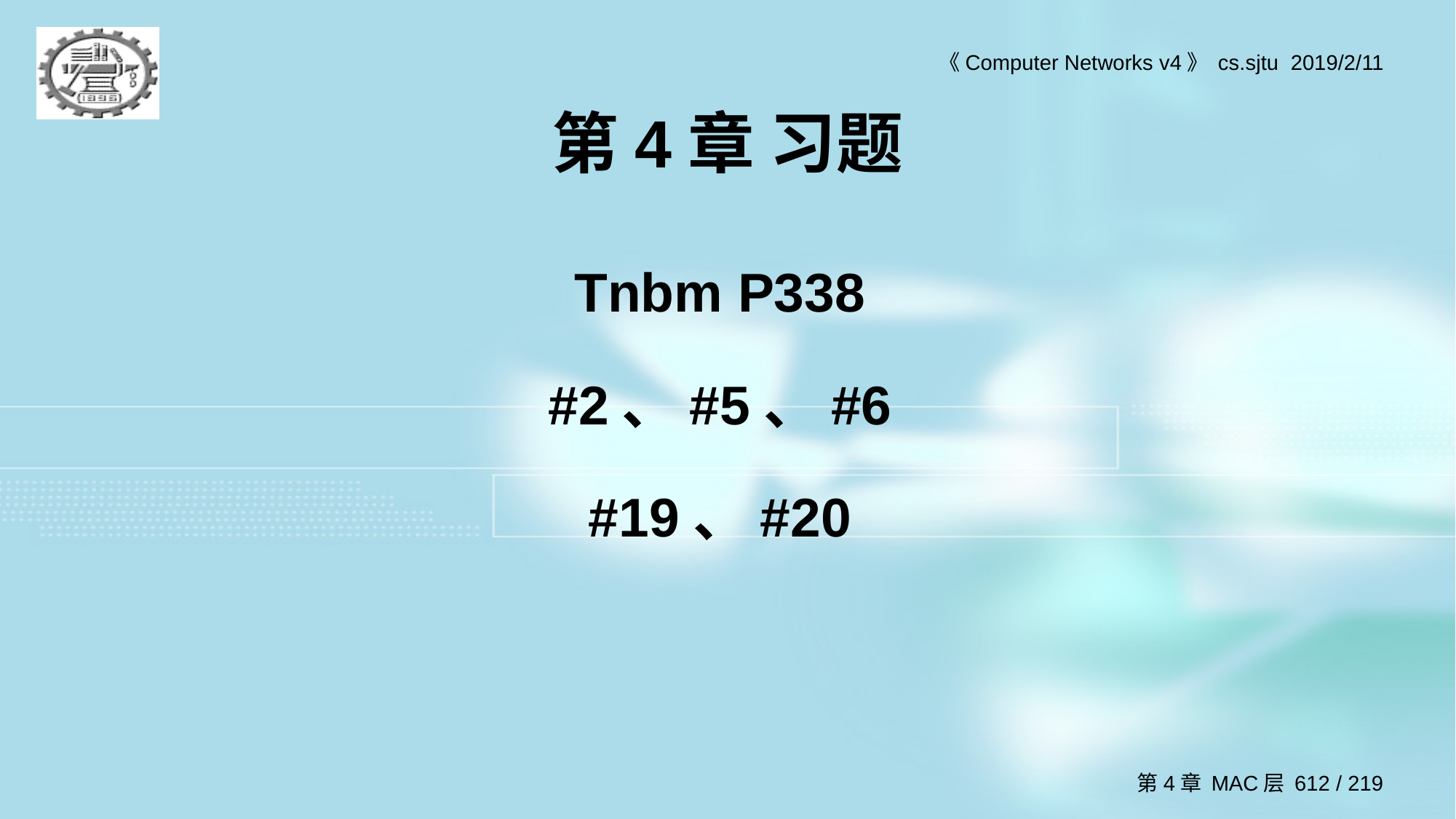

# 第4章 习题
Tnbm P338
#2、#5、#6
#19、#20